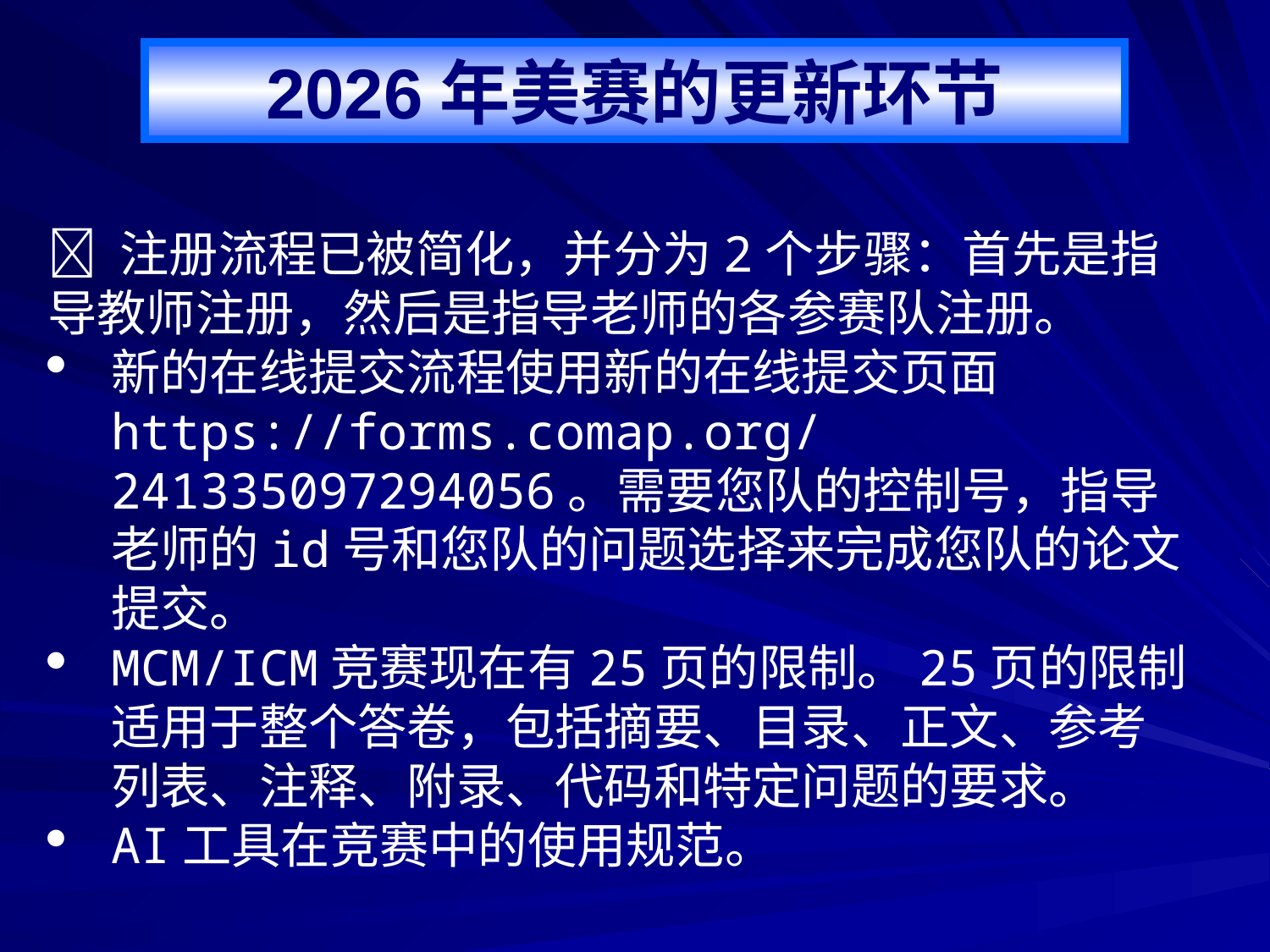

2026年美赛的更新环节
• 注册流程已被简化，并分为2个步骤：首先是指导教师注册，然后是指导老师的各参赛队注册。
新的在线提交流程使用新的在线提交页面https://forms.comap.org/241335097294056。需要您队的控制号，指导老师的id号和您队的问题选择来完成您队的论文提交。
MCM/ICM竞赛现在有25页的限制。25页的限制适用于整个答卷，包括摘要、目录、正文、参考列表、注释、附录、代码和特定问题的要求。
AI工具在竞赛中的使用规范。